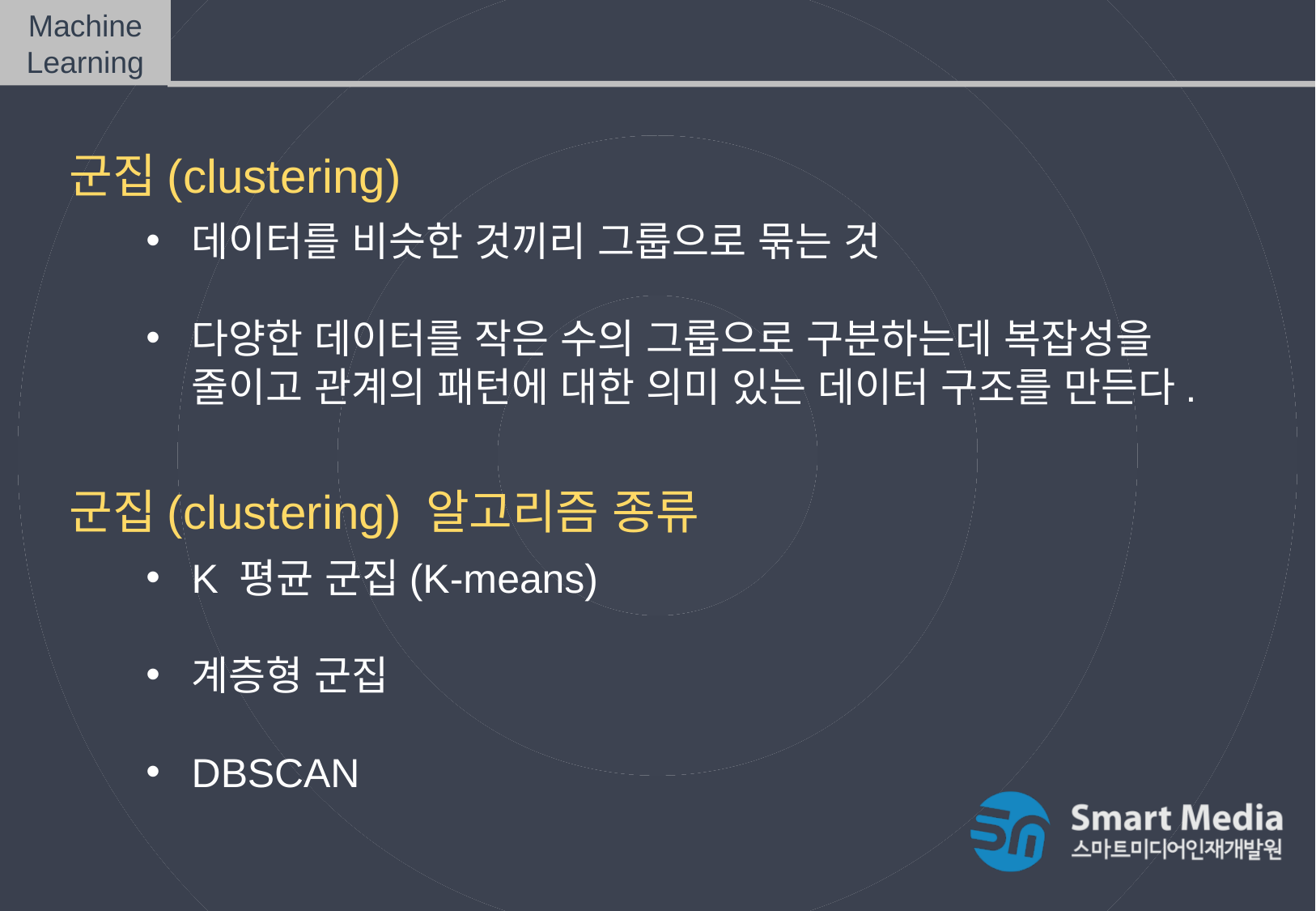

Machine Learning
비지도학습(Unsupervised Learning)

군집(clustering)
데이터를 비슷한 것끼리 그룹으로 묶는 것

다양한 데이터를 작은 수의 그룹으로 구분하는데 복잡성을 줄이고 관계의 패턴에 대한 의미 있는 데이터 구조를 만든다.
군집(clustering) 알고리즘 종류
K 평균 군집(K-means)

계층형 군집

DBSCAN